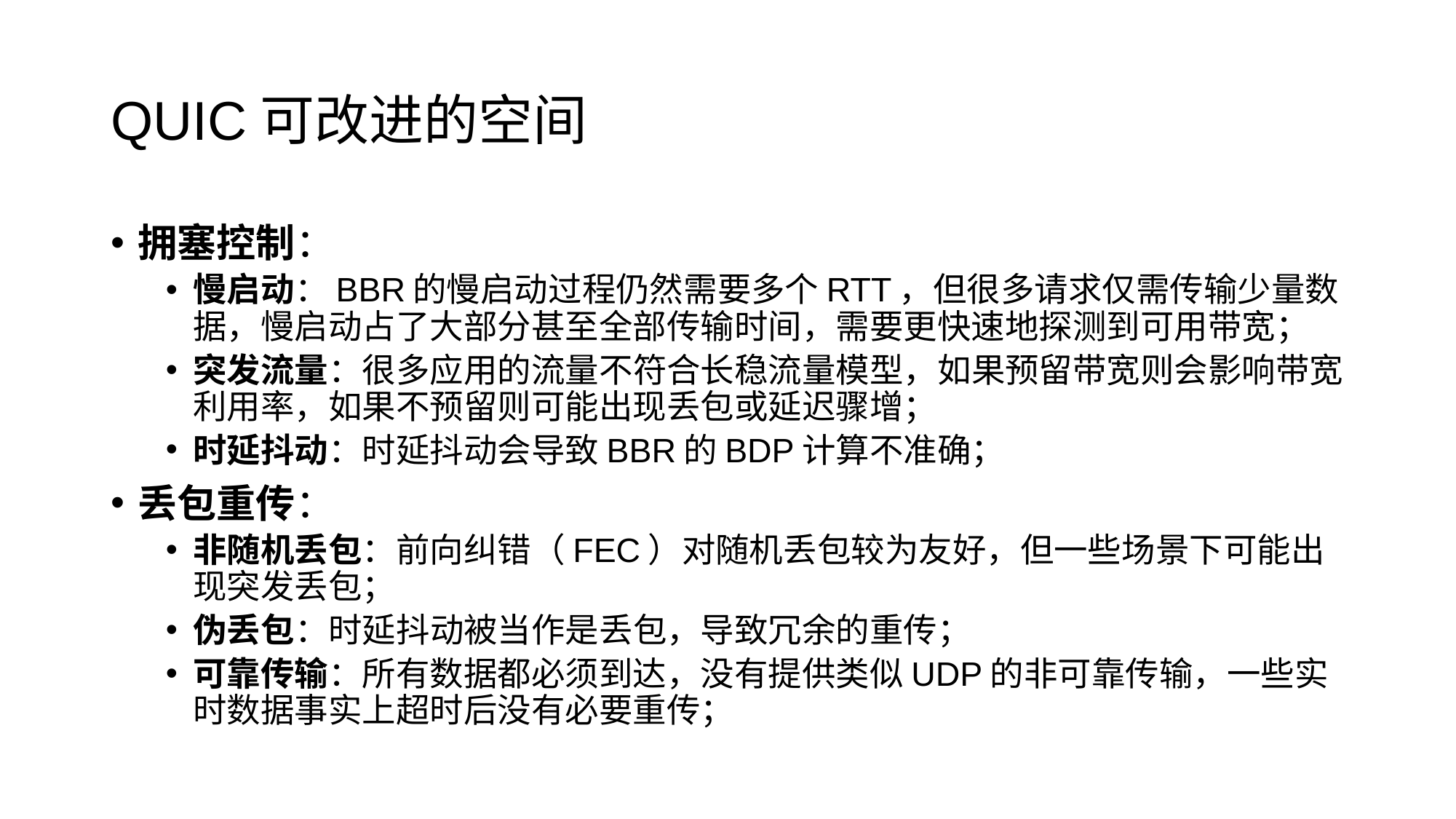

# QUIC可改进的空间
拥塞控制：
慢启动：BBR的慢启动过程仍然需要多个RTT，但很多请求仅需传输少量数据，慢启动占了大部分甚至全部传输时间，需要更快速地探测到可用带宽；
突发流量：很多应用的流量不符合长稳流量模型，如果预留带宽则会影响带宽利用率，如果不预留则可能出现丢包或延迟骤增；
时延抖动：时延抖动会导致BBR的BDP计算不准确；
丢包重传：
非随机丢包：前向纠错（FEC）对随机丢包较为友好，但一些场景下可能出现突发丢包；
伪丢包：时延抖动被当作是丢包，导致冗余的重传；
可靠传输：所有数据都必须到达，没有提供类似UDP的非可靠传输，一些实时数据事实上超时后没有必要重传；